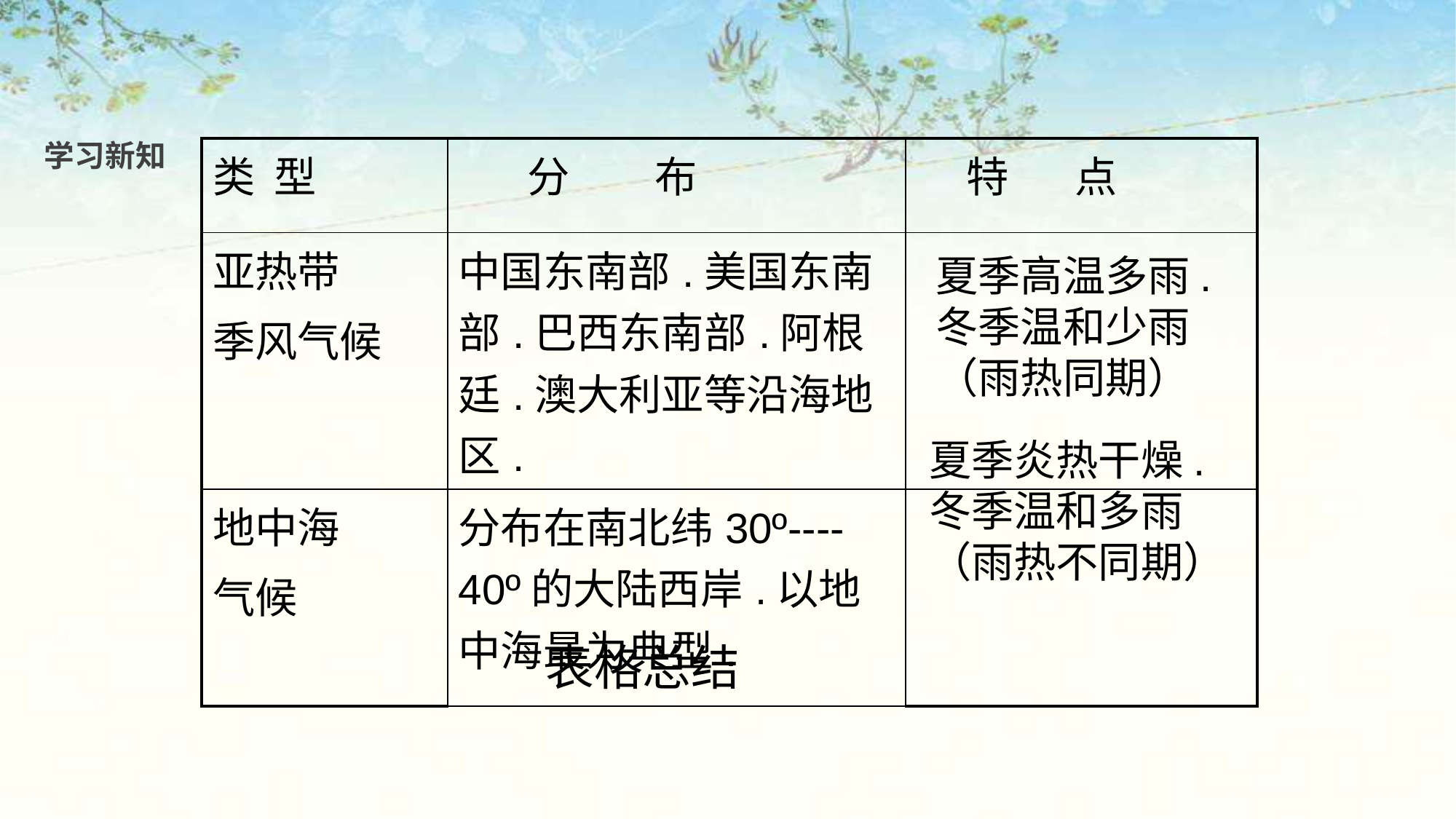

学习新知
| 类 型 | 分 布 | 特 点 |
| --- | --- | --- |
| 亚热带 季风气候 | 中国东南部.美国东南部.巴西东南部.阿根廷.澳大利亚等沿海地区. |  |
| 地中海 气候 | 分布在南北纬30º----40º的大陆西岸.以地中海最为典型. |  |
夏季高温多雨.
冬季温和少雨
（雨热同期）
夏季炎热干燥.
冬季温和多雨
（雨热不同期）
表格总结